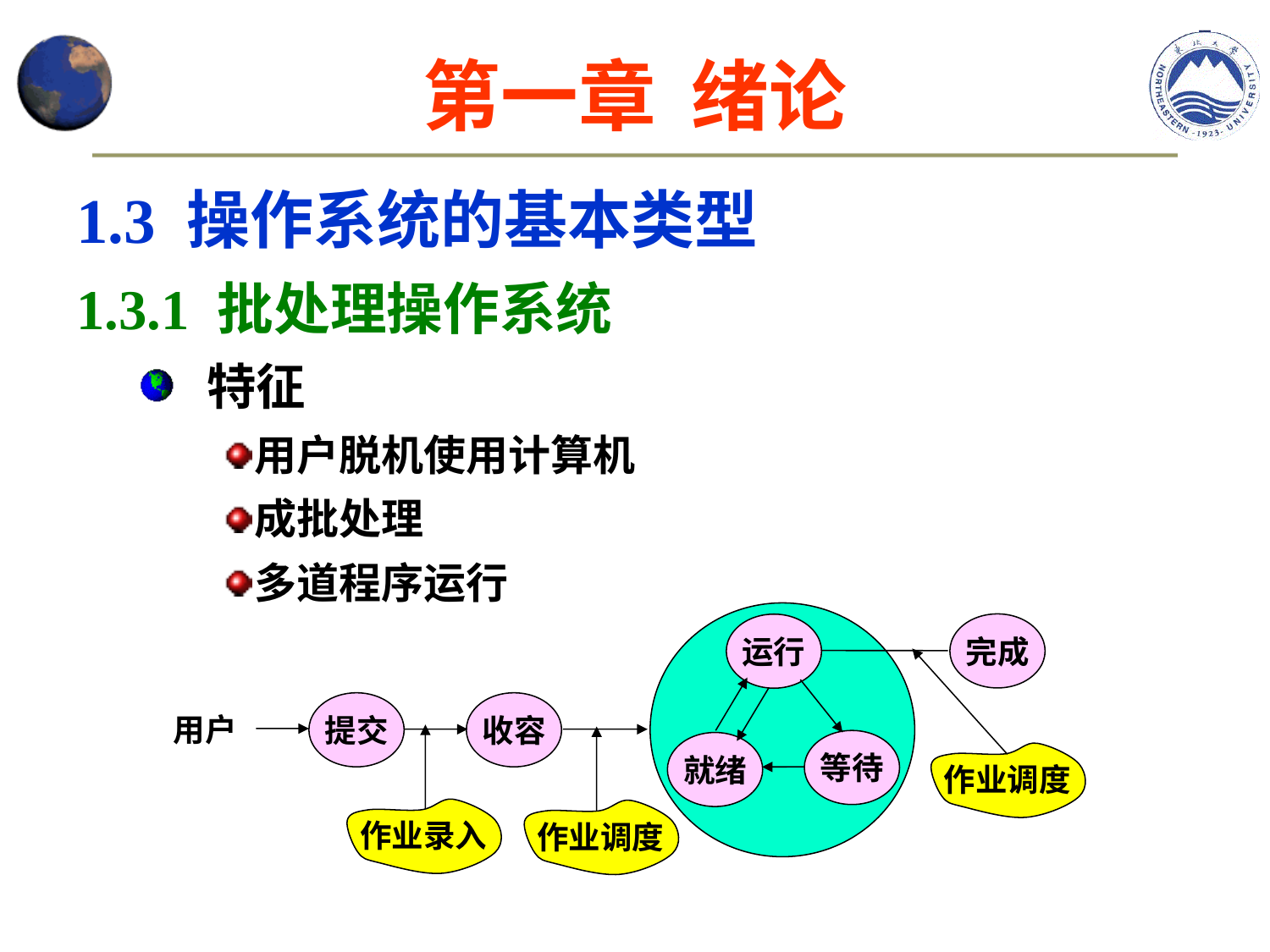

# 第一章  绪论
1.3 操作系统的基本类型
1.3.1 批处理操作系统
特征
用户脱机使用计算机
成批处理
多道程序运行

运行

等待
就绪

完成

提交
收容
用户

作业调度

作业录入

作业调度